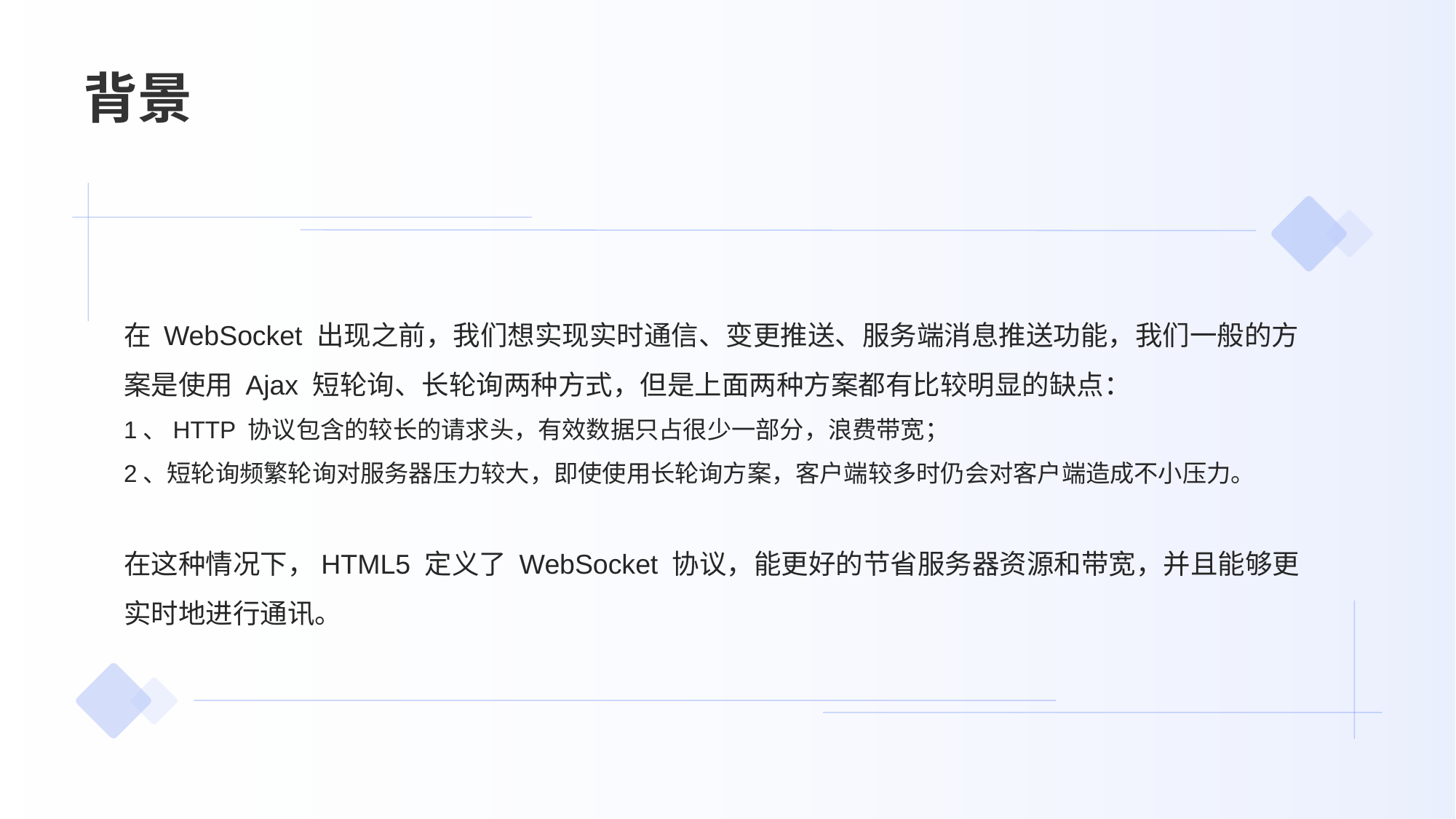

# 背景

在 WebSocket 出现之前，我们想实现实时通信、变更推送、服务端消息推送功能，我们一般的方案是使用 Ajax 短轮询、长轮询两种方式，但是上面两种方案都有比较明显的缺点：
1、HTTP 协议包含的较长的请求头，有效数据只占很少一部分，浪费带宽；
2、短轮询频繁轮询对服务器压力较大，即使使用长轮询方案，客户端较多时仍会对客户端造成不小压力。

在这种情况下，HTML5 定义了 WebSocket 协议，能更好的节省服务器资源和带宽，并且能够更实时地进行通讯。